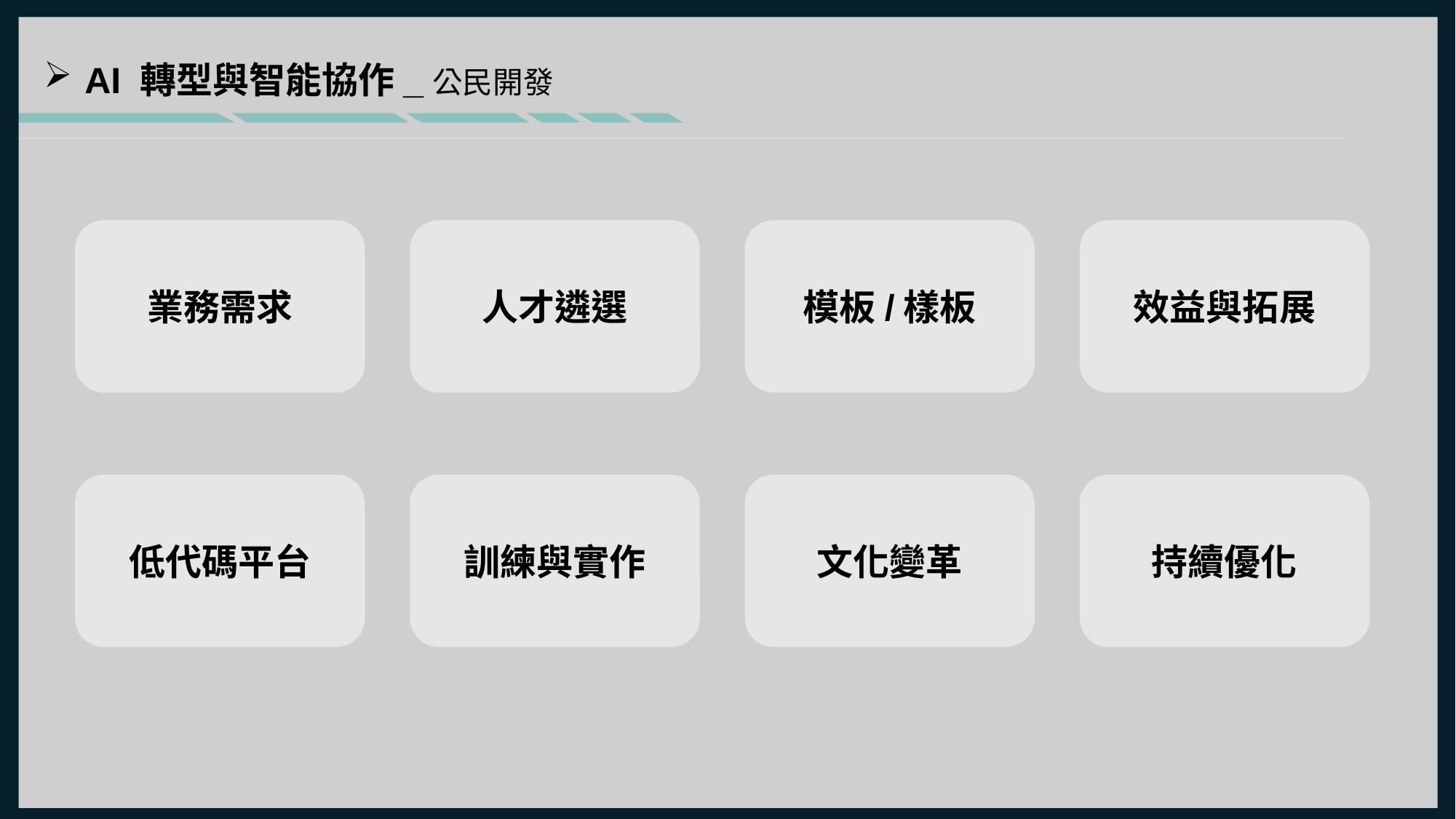

AI 轉型與智能協作_公民開發

業務需求
人才遴選
模板/樣板
效益與拓展
低代碼平台
訓練與實作
文化變革
持續優化